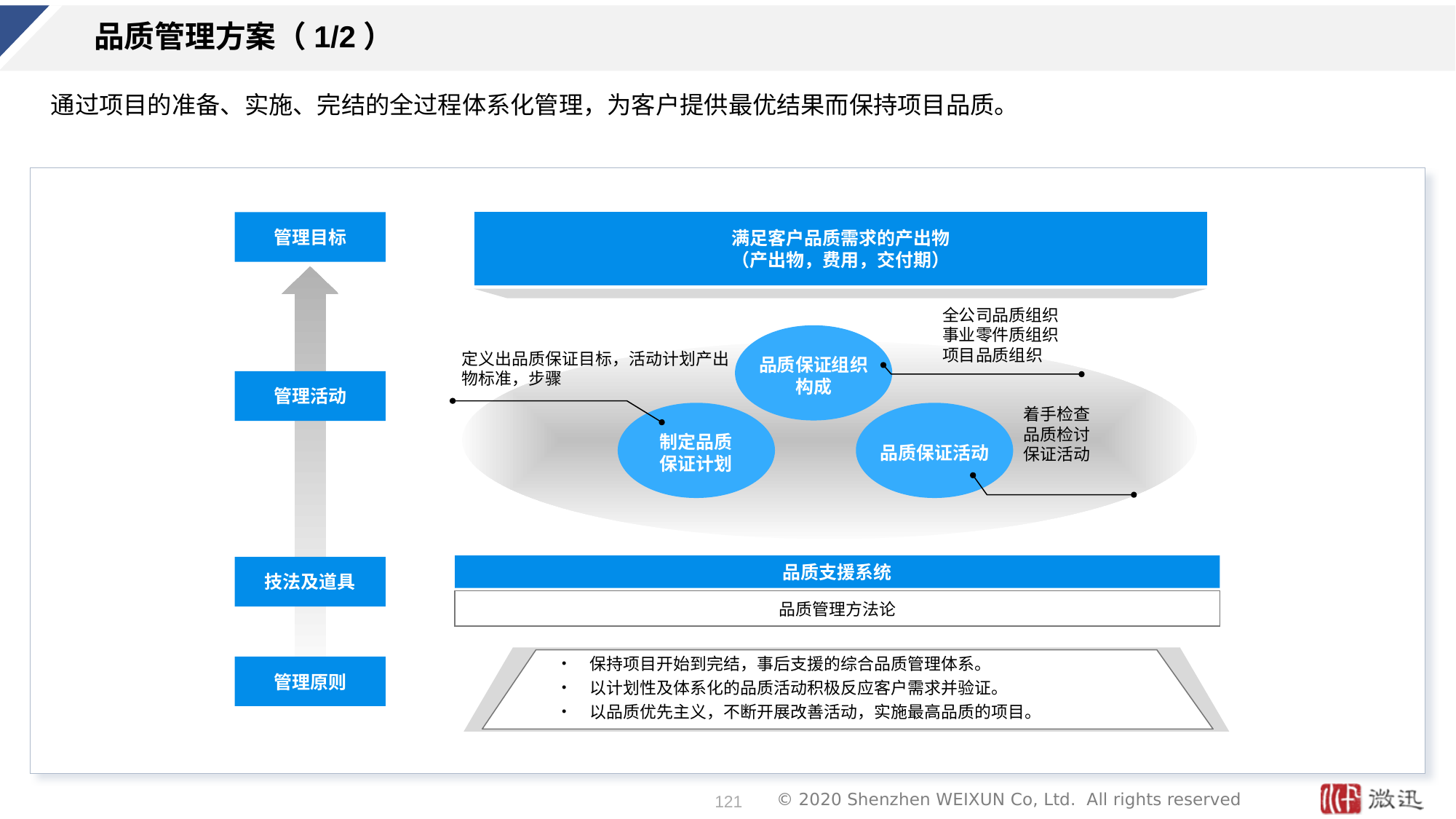

# 品质管理方案（1/2）
通过项目的准备、实施、完结的全过程体系化管理，为客户提供最优结果而保持项目品质。

管理目标
满足客户品质需求的产出物
（产出物，费用，交付期）

 全公司品质组织
 事业零件质组织
 项目品质组织
品质保证组织
构成
定义出品质保证目标，活动计划产出物标准，步骤

管理活动
着手检查
品质检讨
保证活动

制定品质
保证计划
品质保证活动

品质支援系统
技法及道具
品质管理方法论
保持项目开始到完结，事后支援的综合品质管理体系。
以计划性及体系化的品质活动积极反应客户需求并验证。
以品质优先主义，不断开展改善活动，实施最高品质的项目。

管理原则
121